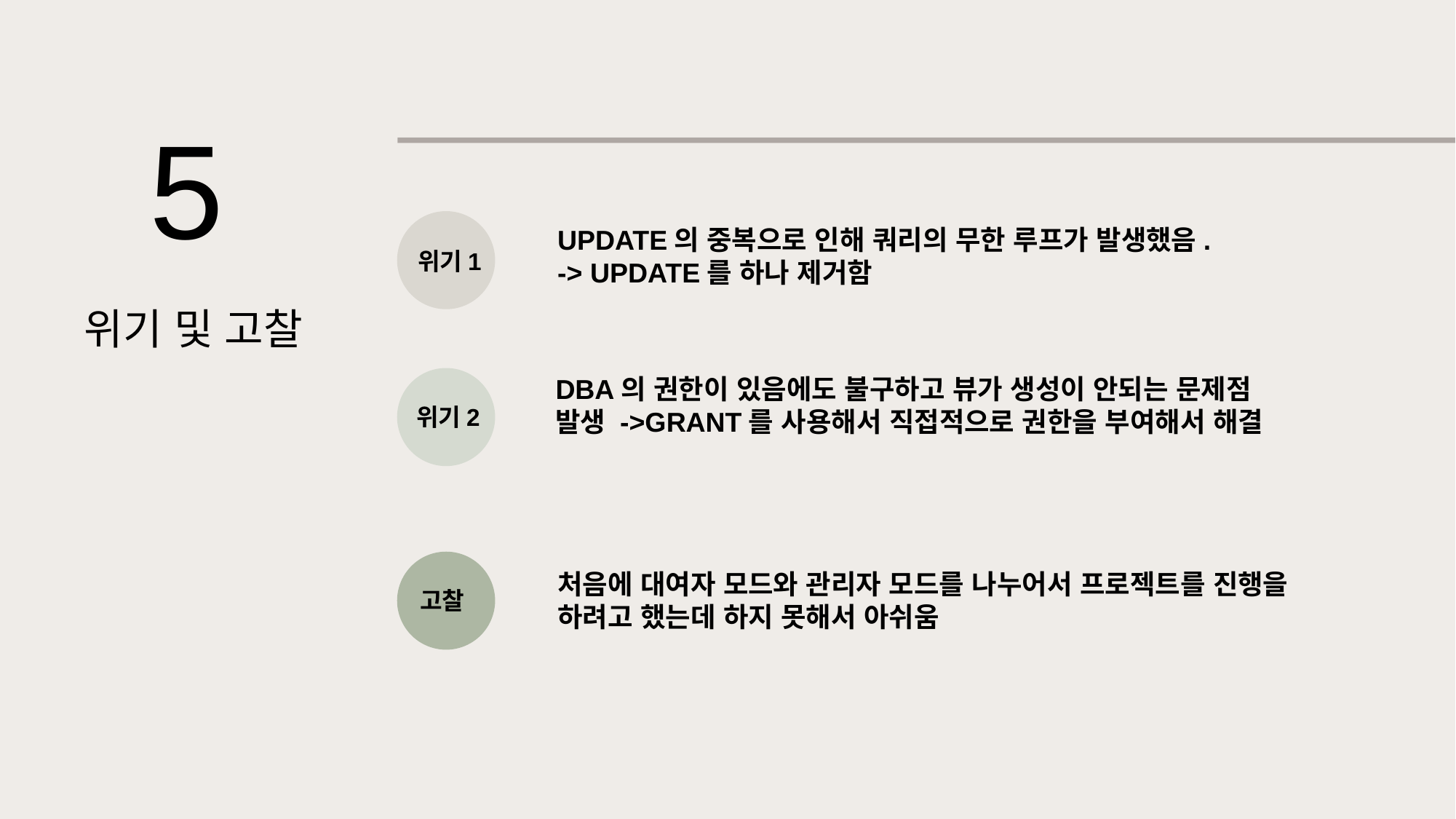

5

UPDATE의 중복으로 인해 쿼리의 무한 루프가 발생했음.
-> UPDATE를 하나 제거함
위기1
위기 및 고찰
DBA의 권한이 있음에도 불구하고 뷰가 생성이 안되는 문제점 발생 ->GRANT를 사용해서 직접적으로 권한을 부여해서 해결

위기2

처음에 대여자 모드와 관리자 모드를 나누어서 프로젝트를 진행을 하려고 했는데 하지 못해서 아쉬움
고찰